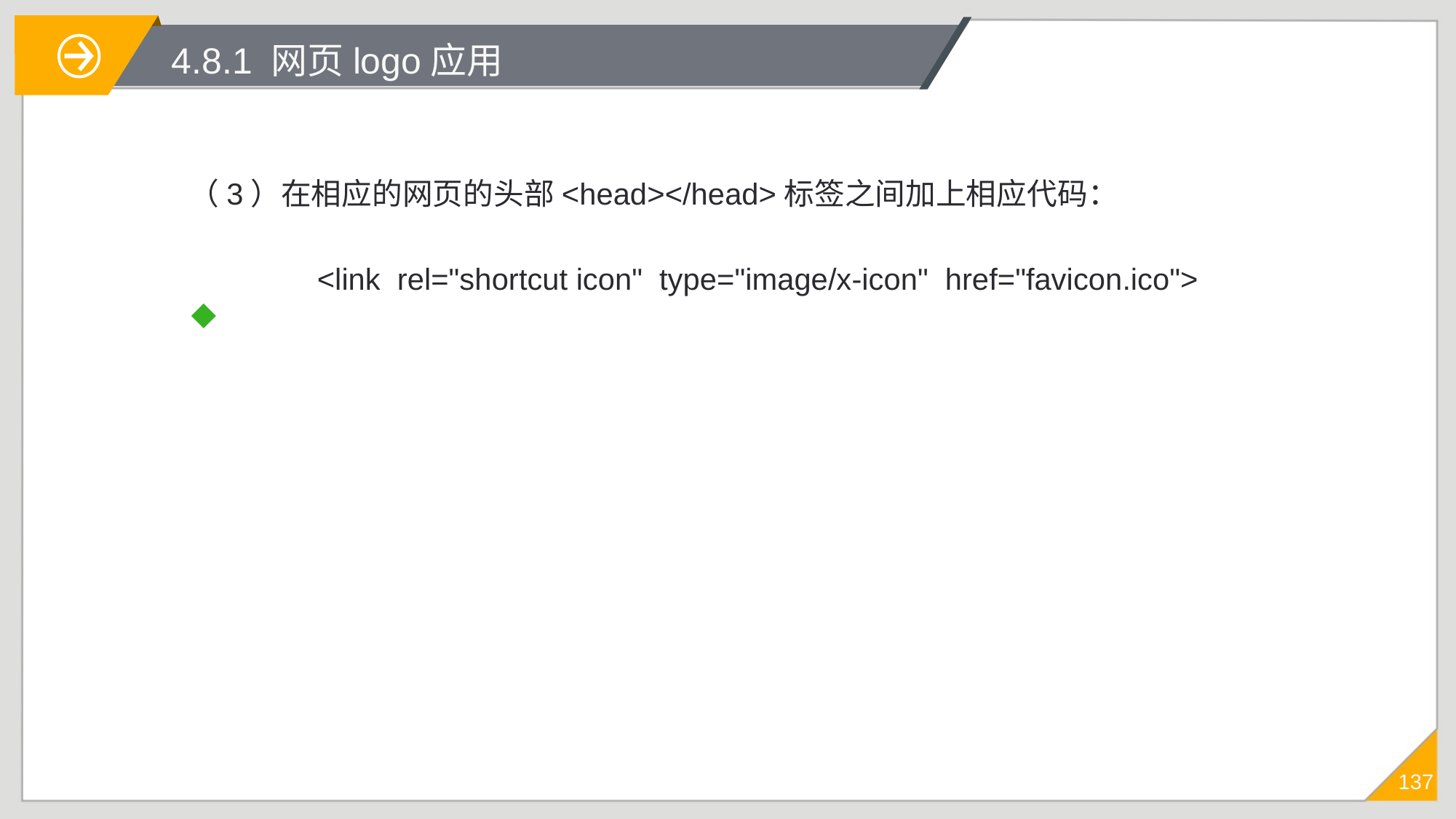

# 4.8.1 网页logo应用
（3）在相应的网页的头部<head></head>标签之间加上相应代码：

<link  rel="shortcut icon"  type="image/x-icon"  href="favicon.ico">